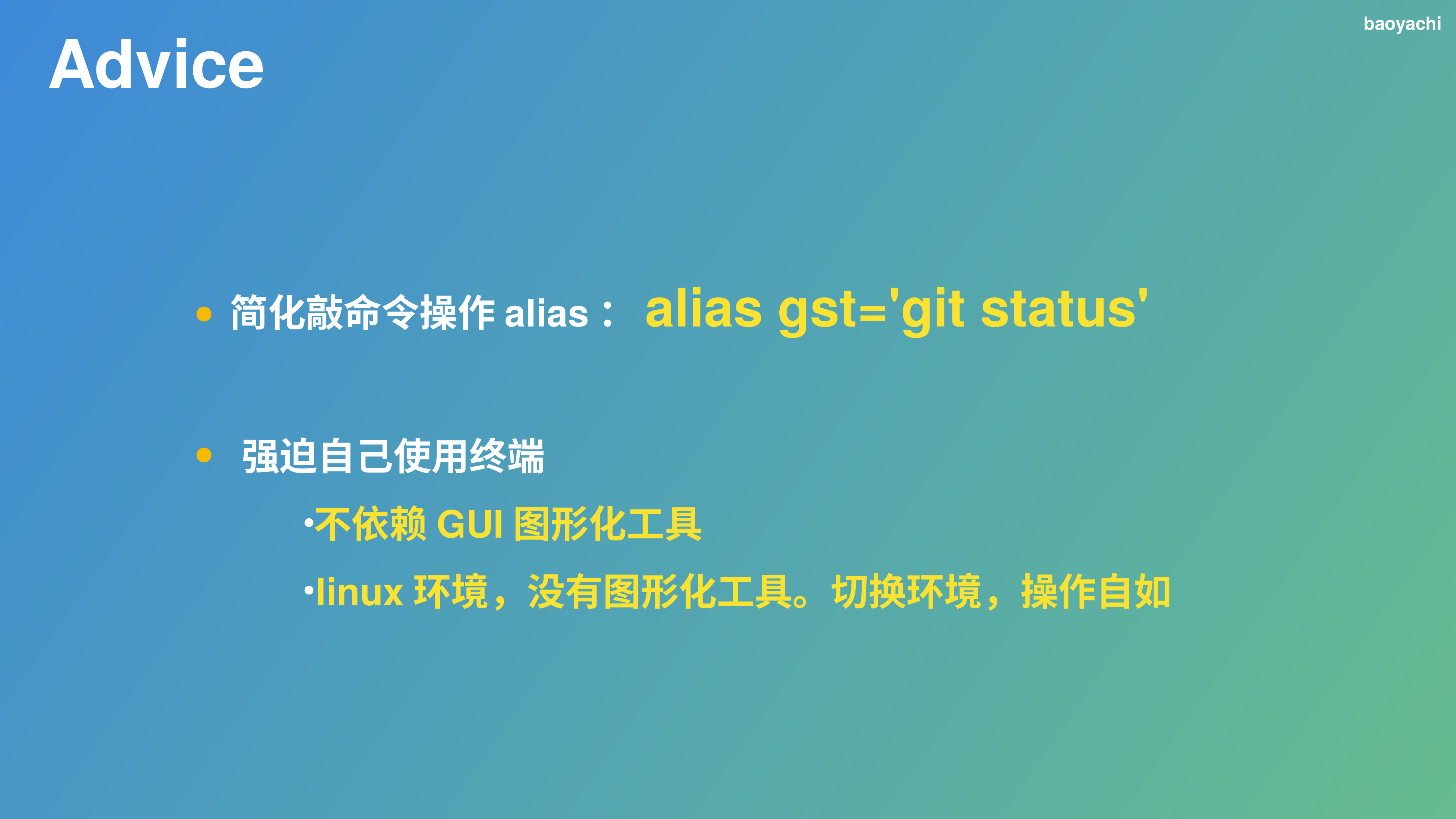

Advice
简化敲命令操作alias：alias gst='git status'

强迫自己使用终端

不依赖GUI图形化工具

linux环境，没有图形化工具。切换环境，操作自如